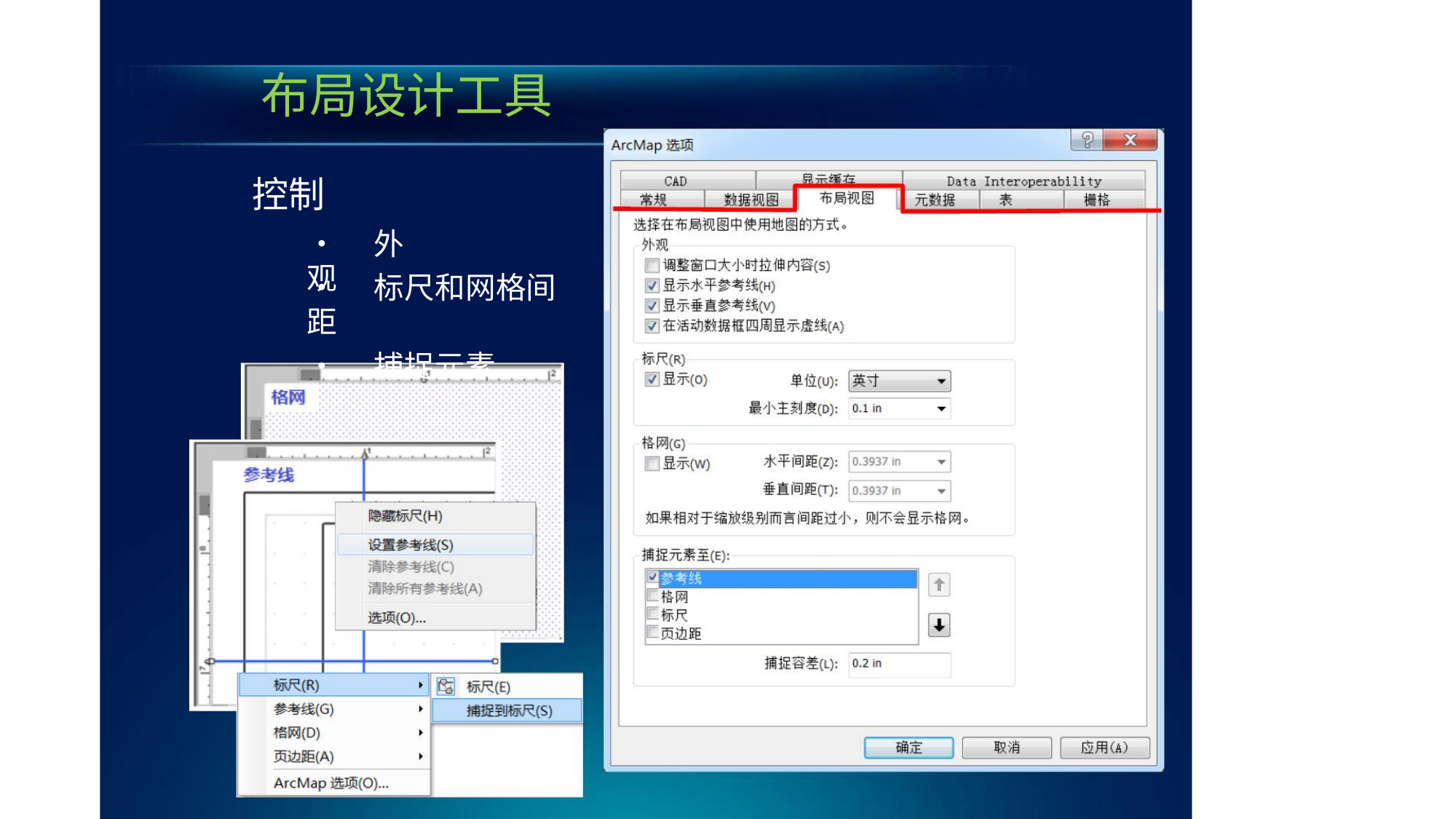

布局设计工具
控制
• 外观
• 标尺和网格间距
• 捕捉元素